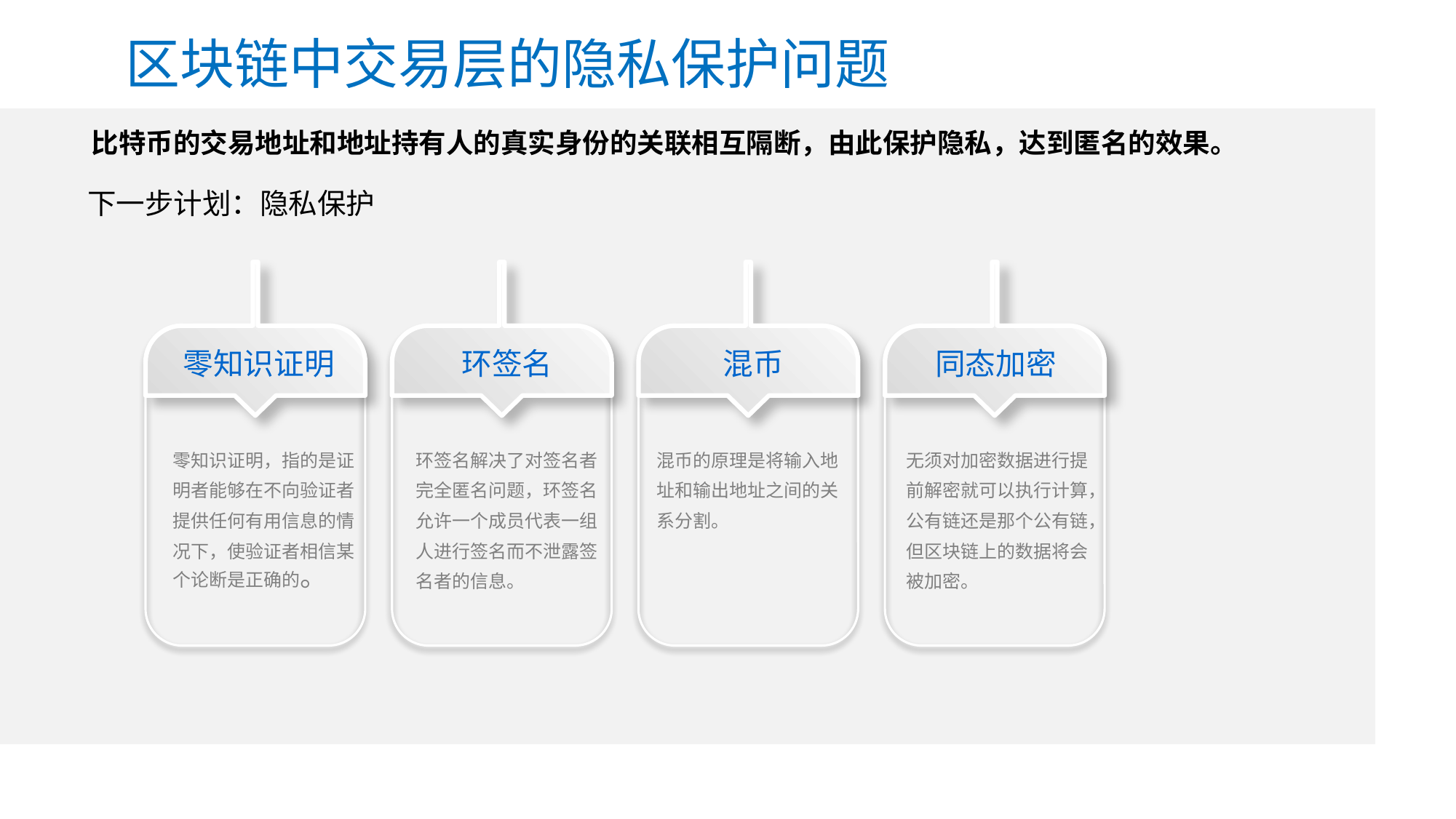

区块链中交易层的隐私保护问题

比特币的交易地址和地址持有人的真实身份的关联相互隔断，由此保护隐私，达到匿名的效果。
下一步计划：隐私保护

零知识证明
环签名
混币
同态加密
零知识证明，指的是证明者能够在不向验证者提供任何有用信息的情况下，使验证者相信某个论断是正确的。
环签名解决了对签名者完全匿名问题，环签名允许一个成员代表一组人进行签名而不泄露签名者的信息。
混币的原理是将输入地址和输出地址之间的关系分割。
无须对加密数据进行提前解密就可以执行计算，公有链还是那个公有链，但区块链上的数据将会被加密。